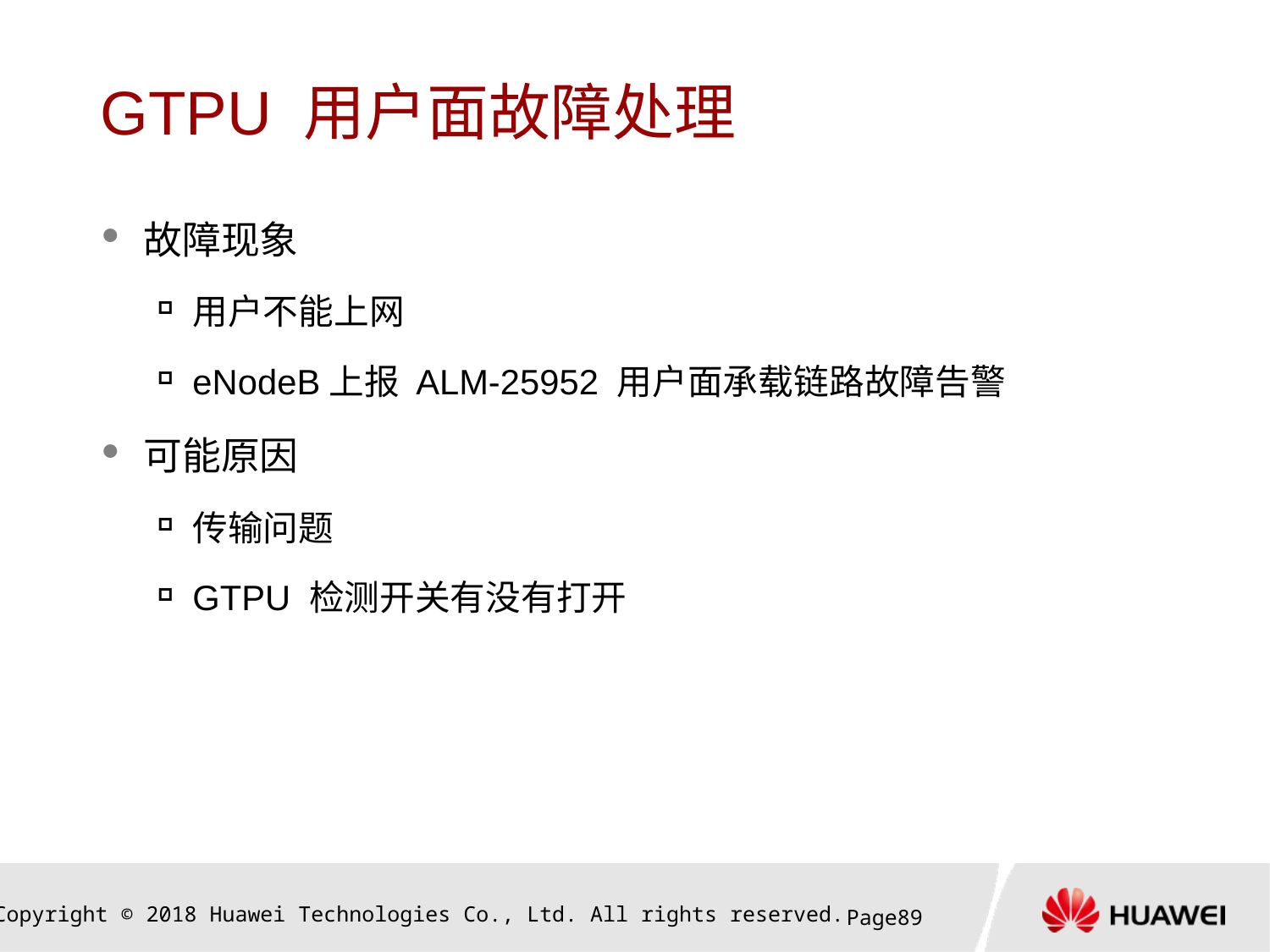

# GTPU 用户面故障处理
故障现象
用户不能上网
eNodeB上报 ALM-25952 用户面承载链路故障告警
可能原因
传输问题
GTPU 检测开关有没有打开

Page89